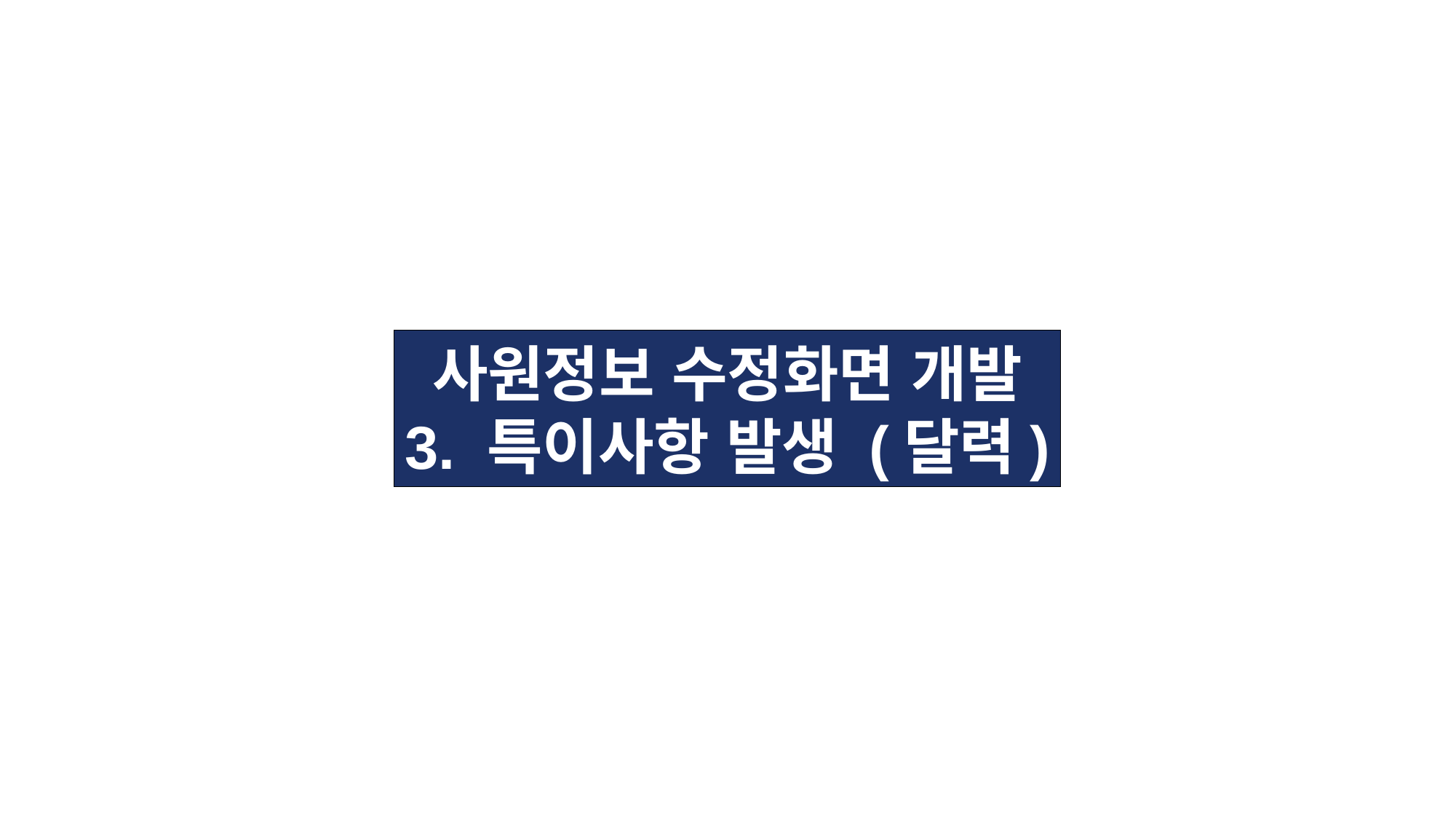

사원정보 수정화면 개발
3. 특이사항 발생 (달력)